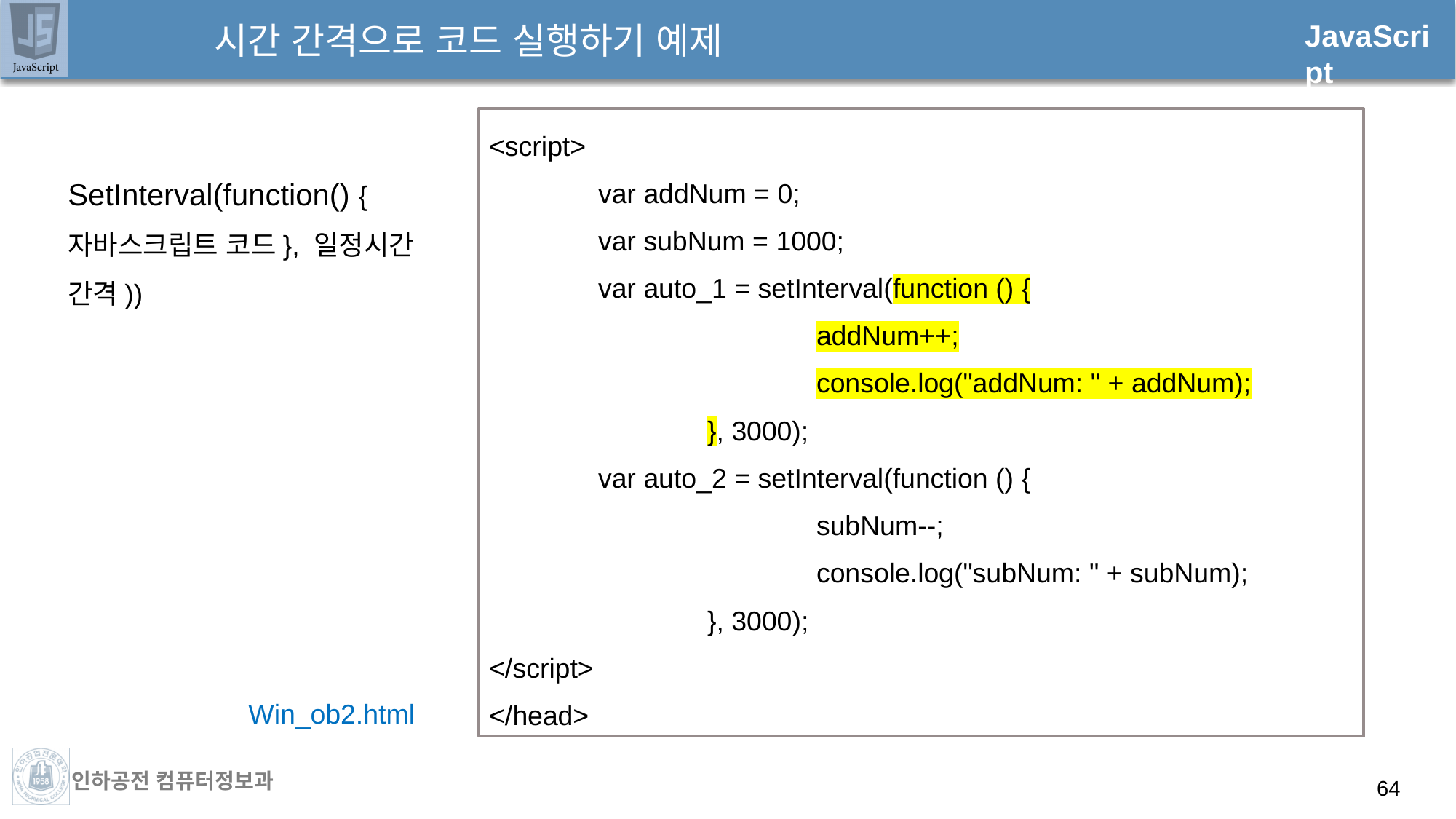

# 시간 간격으로 코드 실행하기 예제
<script>
	var addNum = 0;
	var subNum = 1000;
	var auto_1 = setInterval(function () {
			addNum++;
			console.log("addNum: " + addNum);
		}, 3000);
	var auto_2 = setInterval(function () {
			subNum--;
			console.log("subNum: " + subNum);
		}, 3000);
</script>
</head>
SetInterval(function() {자바스크립트 코드}, 일정시간 간격))
Win_ob2.html